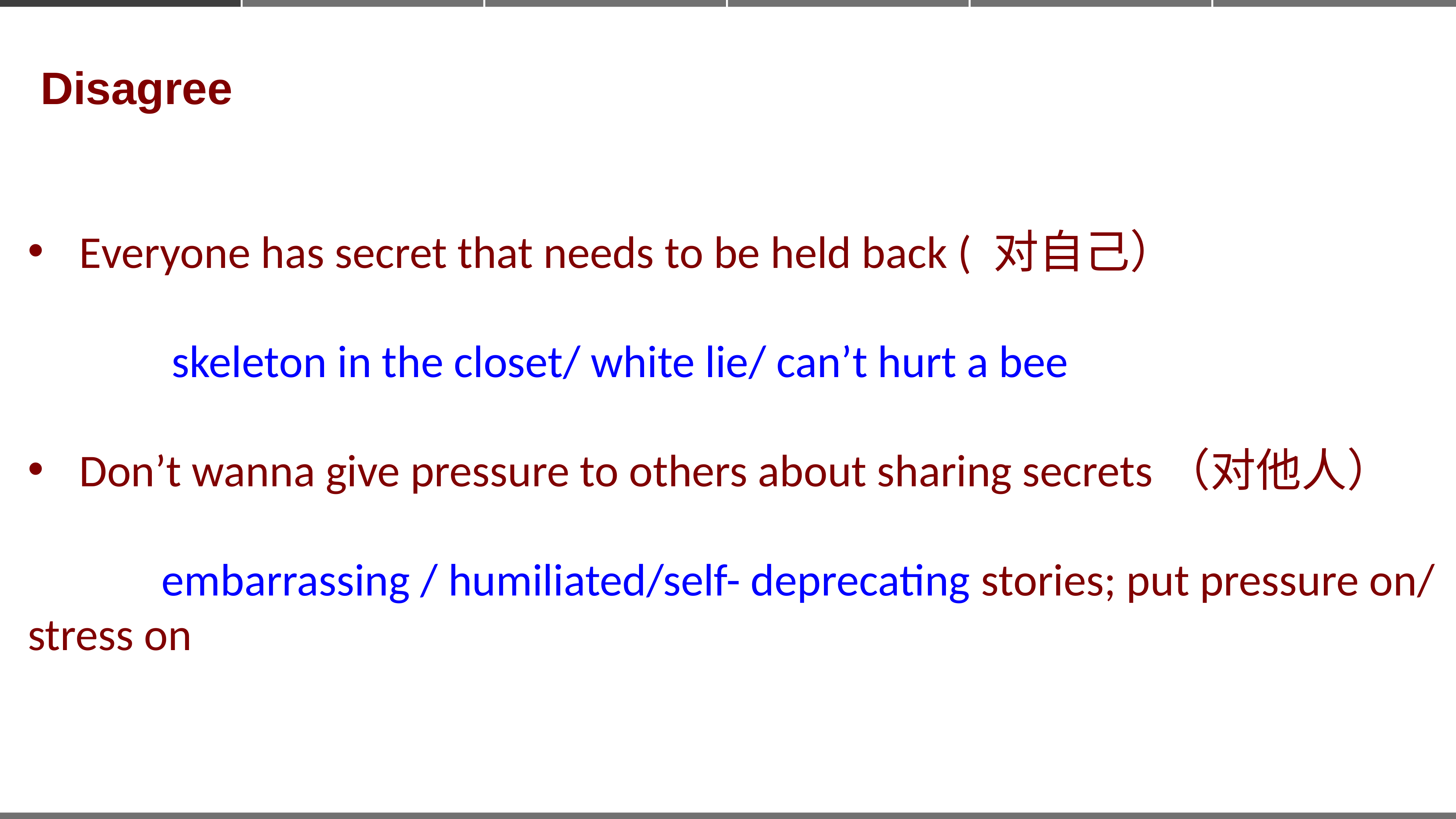

Disagree

Everyone has secret that needs to be held back ( 对自己）

              skeleton in the closet/ white lie/ can’t hurt a bee

Don’t wanna give pressure to others about sharing secrets（对他人）

             embarrassing / humiliated/self- deprecating stories; put pressure on/ stress on